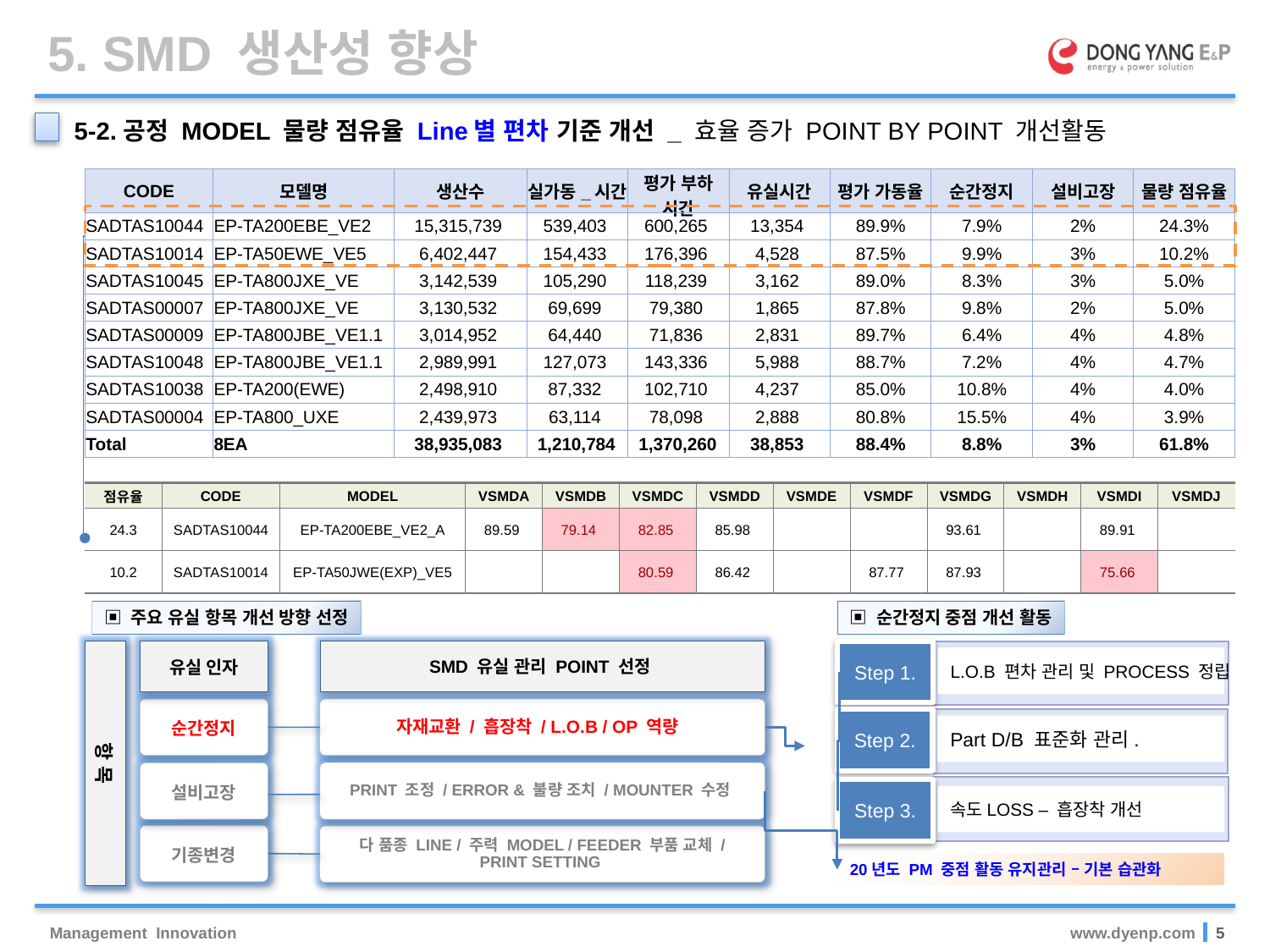

5. SMD 생산성 향상
5-2.공정 MODEL 물량 점유율 Line별 편차 기준 개선 _ 효율 증가 POINT BY POINT 개선활동

| CODE | 모델명 | 생산수 | 실가동\_시간 | 평가 부하 시간 | 유실시간 | 평가 가동율 | 순간정지 | 설비고장 | 물량 점유율 |
| --- | --- | --- | --- | --- | --- | --- | --- | --- | --- |
| SADTAS10044 | EP-TA200EBE\_VE2 | 15,315,739 | 539,403 | 600,265 | 13,354 | 89.9% | 7.9% | 2% | 24.3% |
| SADTAS10014 | EP-TA50EWE\_VE5 | 6,402,447 | 154,433 | 176,396 | 4,528 | 87.5% | 9.9% | 3% | 10.2% |
| SADTAS10045 | EP-TA800JXE\_VE | 3,142,539 | 105,290 | 118,239 | 3,162 | 89.0% | 8.3% | 3% | 5.0% |
| SADTAS00007 | EP-TA800JXE\_VE | 3,130,532 | 69,699 | 79,380 | 1,865 | 87.8% | 9.8% | 2% | 5.0% |
| SADTAS00009 | EP-TA800JBE\_VE1.1 | 3,014,952 | 64,440 | 71,836 | 2,831 | 89.7% | 6.4% | 4% | 4.8% |
| SADTAS10048 | EP-TA800JBE\_VE1.1 | 2,989,991 | 127,073 | 143,336 | 5,988 | 88.7% | 7.2% | 4% | 4.7% |
| SADTAS10038 | EP-TA200(EWE) | 2,498,910 | 87,332 | 102,710 | 4,237 | 85.0% | 10.8% | 4% | 4.0% |
| SADTAS00004 | EP-TA800\_UXE | 2,439,973 | 63,114 | 78,098 | 2,888 | 80.8% | 15.5% | 4% | 3.9% |
| Total | 8EA | 38,935,083 | 1,210,784 | 1,370,260 | 38,853 | 88.4% | 8.8% | 3% | 61.8% |

| 점유율 | CODE | MODEL | VSMDA | VSMDB | VSMDC | VSMDD | VSMDE | VSMDF | VSMDG | VSMDH | VSMDI | VSMDJ |
| --- | --- | --- | --- | --- | --- | --- | --- | --- | --- | --- | --- | --- |
| 24.3 | SADTAS10044 | EP-TA200EBE\_VE2\_A | 89.59 | 79.14 | 82.85 | 85.98 |  |  | 93.61 |  | 89.91 |  |
| 10.2 | SADTAS10014 | EP-TA50JWE(EXP)\_VE5 |  |  | 80.59 | 86.42 |  | 87.77 | 87.93 |  | 75.66 |  |
▣ 순간정지 중점 개선 활동
▣ 주요 유실 항목 개선 방향 선정
항 목
SMD 유실 관리 POINT 선정
유실 인자
자재교환 / 흡장착 / L.O.B / OP 역량
순간정지
PRINT 조정 / ERROR & 불량 조치 / MOUNTER 수정
설비고장
기종변경
다 품종 LINE / 주력 MODEL / FEEDER 부품 교체 / PRINT SETTING
Step 1.

L.O.B 편차 관리 및 PROCESS 정립
Step 2.

Part D/B 표준화 관리.

Step 3.
속도LOSS – 흡장착 개선
20년도 PM 중점 활동 유지관리 – 기본 습관화